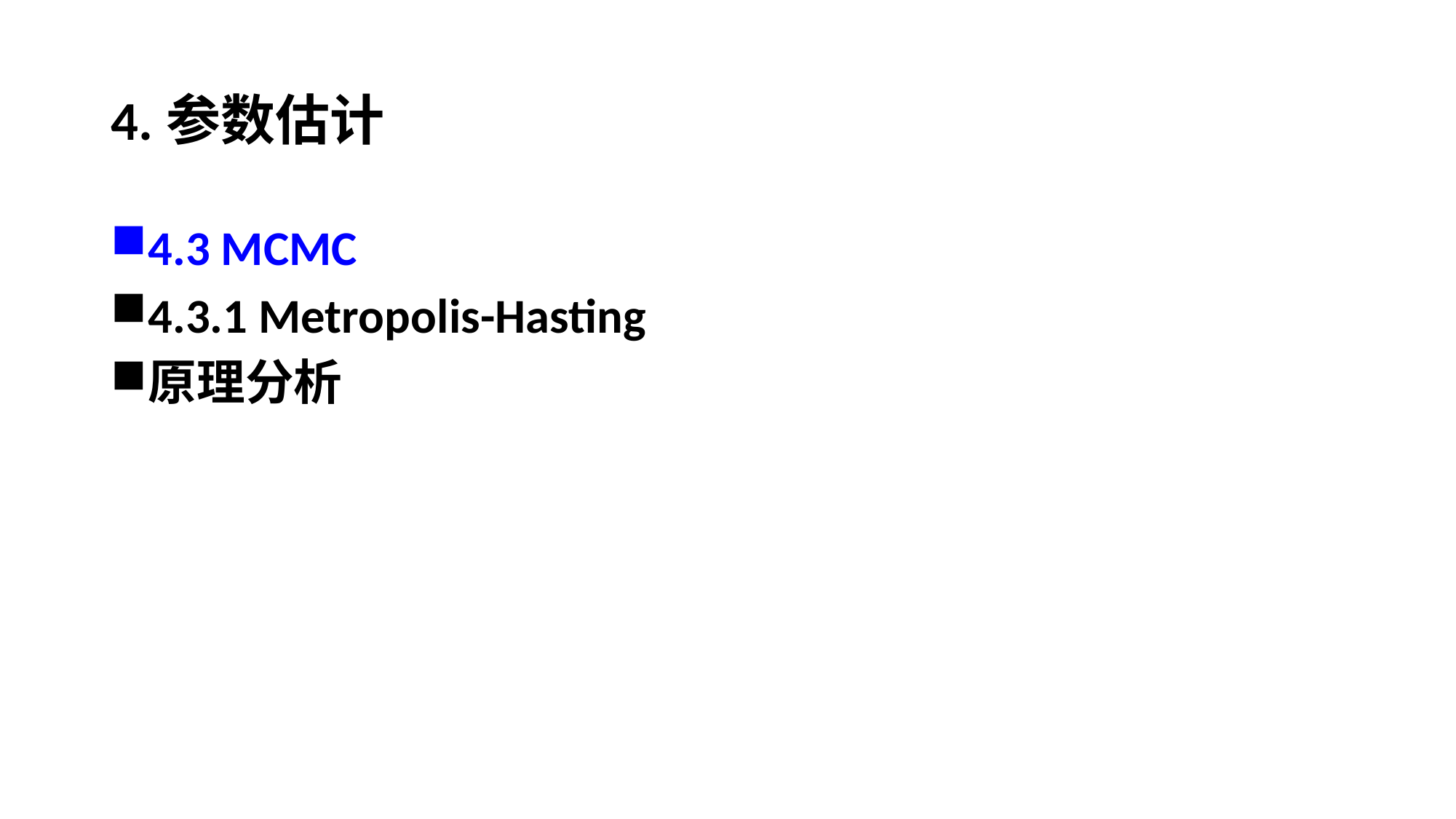

# 4.参数估计
4.3 MCMC
4.3.1 Metropolis-Hasting
原理分析